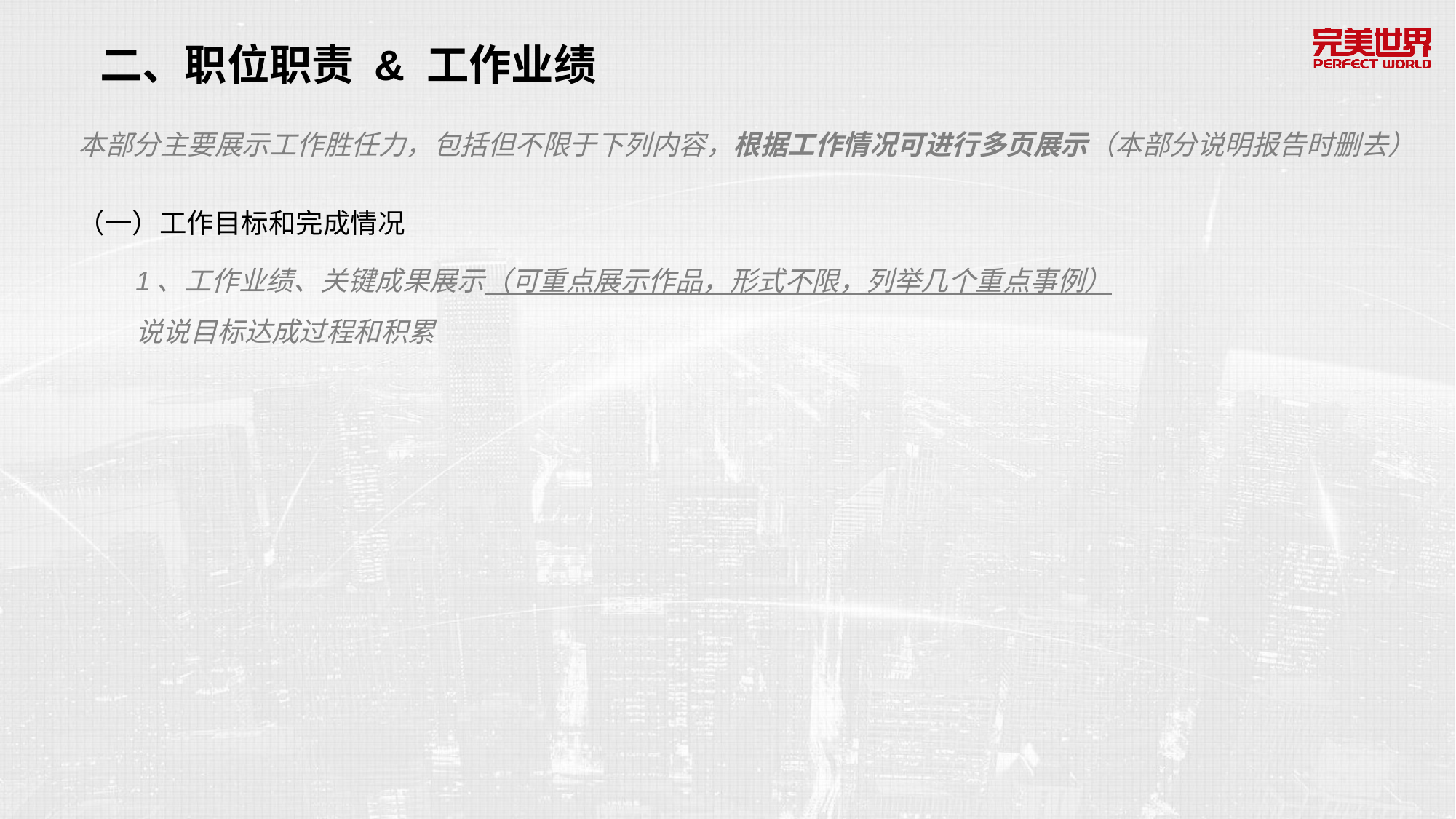

# 二、职位职责 & 工作业绩
本部分主要展示工作胜任力，包括但不限于下列内容，根据工作情况可进行多页展示（本部分说明报告时删去）

（一）工作目标和完成情况
1、工作业绩、关键成果展示（可重点展示作品，形式不限，列举几个重点事例）
说说目标达成过程和积累